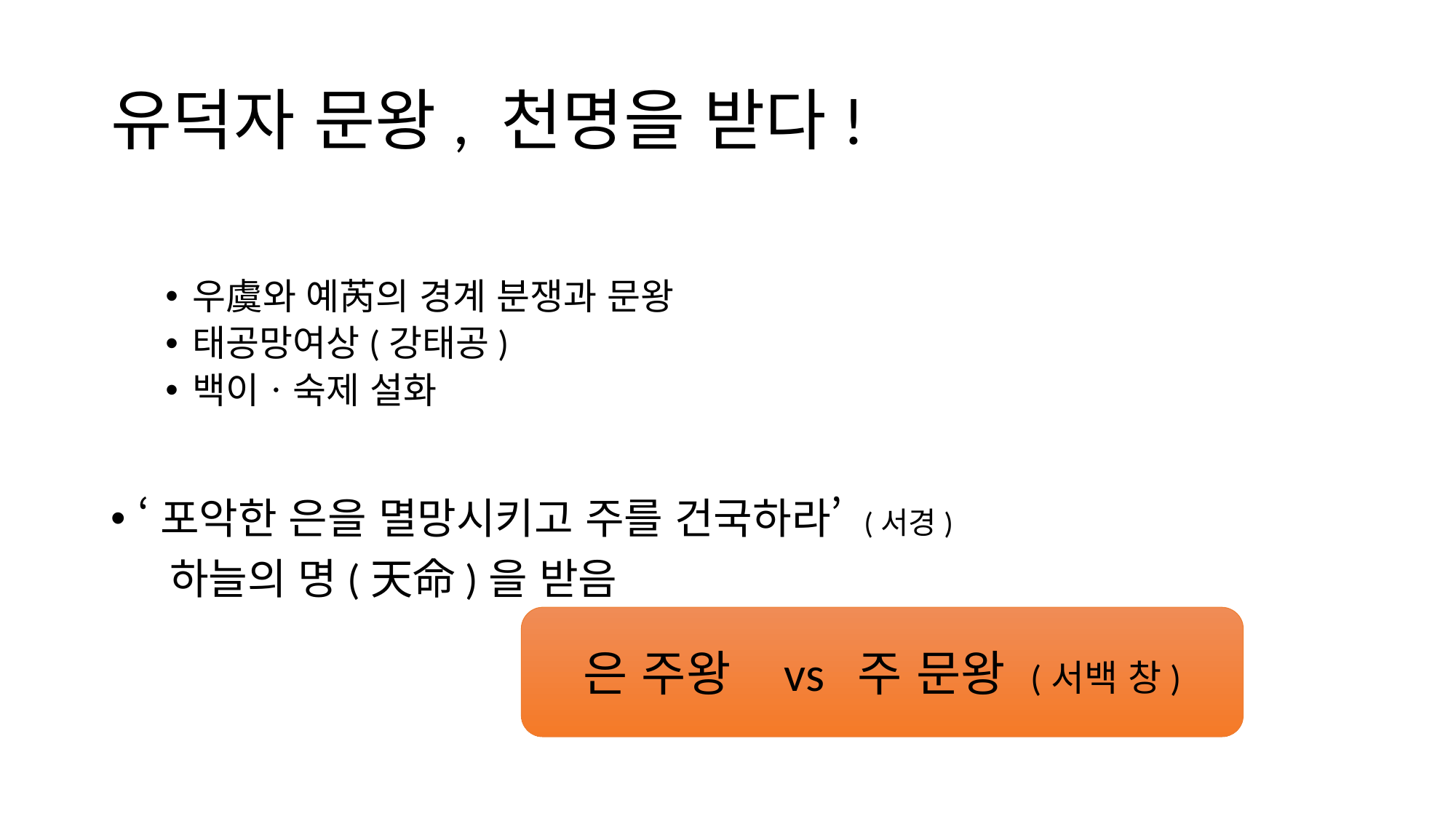

# 유덕자 문왕, 천명을 받다!

우虞와 예芮의 경계 분쟁과 문왕
태공망여상(강태공)
백이ㆍ숙제 설화

‘포악한 은을 멸망시키고 주를 건국하라’ (서경)
   하늘의 명(天命)을 받음

은 주왕   vs  주 문왕 (서백 창)